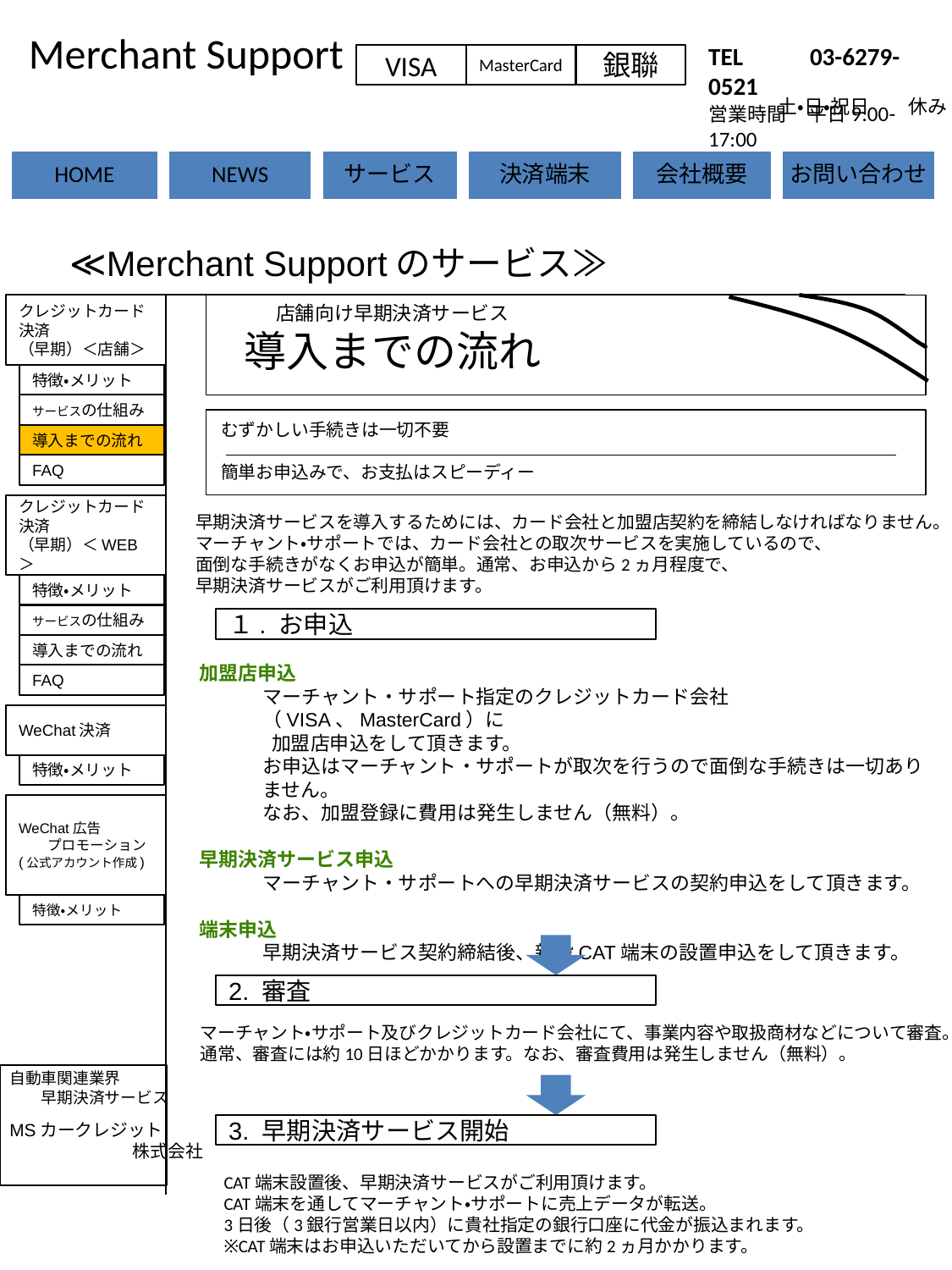

Merchant Support
サービス画面
TEL 　　03-6279-0521
営業時間　平日9:00-17:00

VISA
MasterCard
銀聯
土・日・祝日　　休み
HOME
NEWS
サービス
決済端末
会社概要
お問い合わせ
≪Merchant Supportのサービス≫
クレジットカード決済
（早期）＜店舗＞

店舗向け早期決済サービス
導入までの流れ

特徴・メリット
サービスの仕組み

むずかしい手続きは一切不要

簡単お申込みで、お支払はスピーディー
導入までの流れ
FAQ
クレジットカード決済
（早期）＜WEB＞
早期決済サービスを導入するためには、カード会社と加盟店契約を締結しなければなりません。
マーチャント・サポートでは、カード会社との取次サービスを実施しているので、
面倒な手続きがなくお申込が簡単。通常、お申込から2ヵ月程度で、
早期決済サービスがご利用頂けます。
特徴・メリット
サービスの仕組み
１. お申込
導入までの流れ
加盟店申込
マーチャント・サポート指定のクレジットカード会社（VISA、MasterCard）に
 加盟店申込をして頂きます。
お申込はマーチャント・サポートが取次を行うので面倒な手続きは一切ありません。
なお、加盟登録に費用は発生しません（無料）。

早期決済サービス申込
マーチャント・サポートへの早期決済サービスの契約申込をして頂きます。

端末申込
早期決済サービス契約締結後、新設CAT端末の設置申込をして頂きます。

FAQ
WeChat決済
特徴・メリット
WeChat広告
        プロモーション
(公式アカウント作成)
特徴・メリット

2. 審査
マーチャント・サポート及びクレジットカード会社にて、事業内容や取扱商材などについて審査。
通常、審査には約10日ほどかかります。なお、審査費用は発生しません（無料）。
自動車関連業界
　　早期決済サービス

MSカークレジット
　　　　　　　株式会社

3. 早期決済サービス開始
CAT端末設置後、早期決済サービスがご利用頂けます。
CAT端末を通してマーチャント・サポートに売上データが転送。
3日後（3銀行営業日以内）に貴社指定の銀行口座に代金が振込まれます。
※CAT端末はお申込いただいてから設置までに約2ヵ月かかります。
サイトマップ
個人情報保護方針
免責事項
会社概要
お問い合わせ
お問い合わせ
ページの先頭に戻る